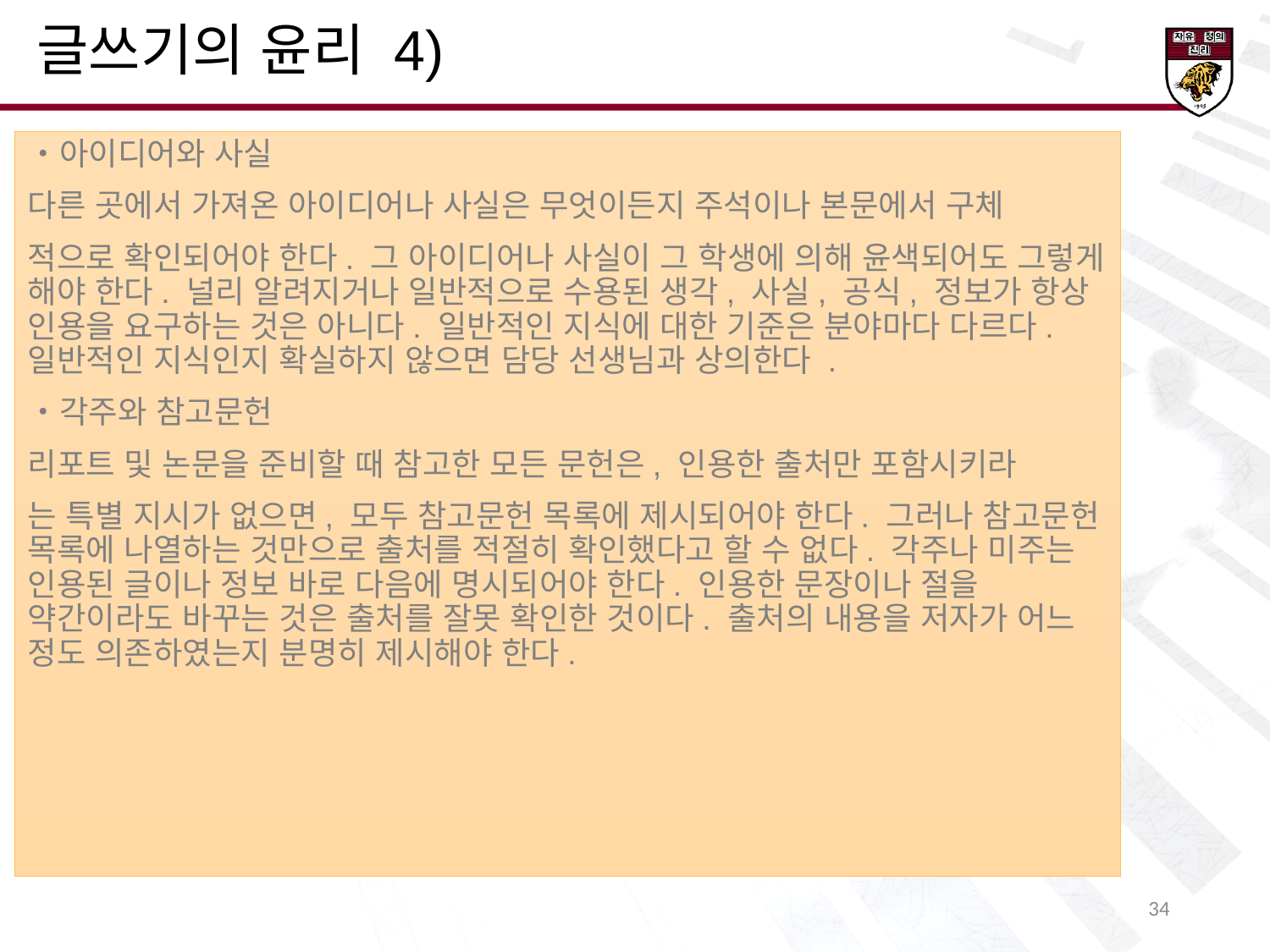

글쓰기의 윤리 4)
・아이디어와 사실
다른 곳에서 가져온 아이디어나 사실은 무엇이든지 주석이나 본문에서 구체
적으로 확인되어야 한다. 그 아이디어나 사실이 그 학생에 의해 윤색되어도 그렇게 해야 한다. 널리 알려지거나 일반적으로 수용된 생각, 사실, 공식, 정보가 항상 인용을 요구하는 것은 아니다. 일반적인 지식에 대한 기준은 분야마다 다르다. 일반적인 지식인지 확실하지 않으면 담당 선생님과 상의한다 .
・각주와 참고문헌
리포트 및 논문을 준비할 때 참고한 모든 문헌은, 인용한 출처만 포함시키라
는 특별 지시가 없으면, 모두 참고문헌 목록에 제시되어야 한다. 그러나 참고문헌 목록에 나열하는 것만으로 출처를 적절히 확인했다고 할 수 없다. 각주나 미주는 인용된 글이나 정보 바로 다음에 명시되어야 한다. 인용한 문장이나 절을 약간이라도 바꾸는 것은 출처를 잘못 확인한 것이다. 출처의 내용을 저자가 어느 정도 의존하였는지 분명히 제시해야 한다.

34